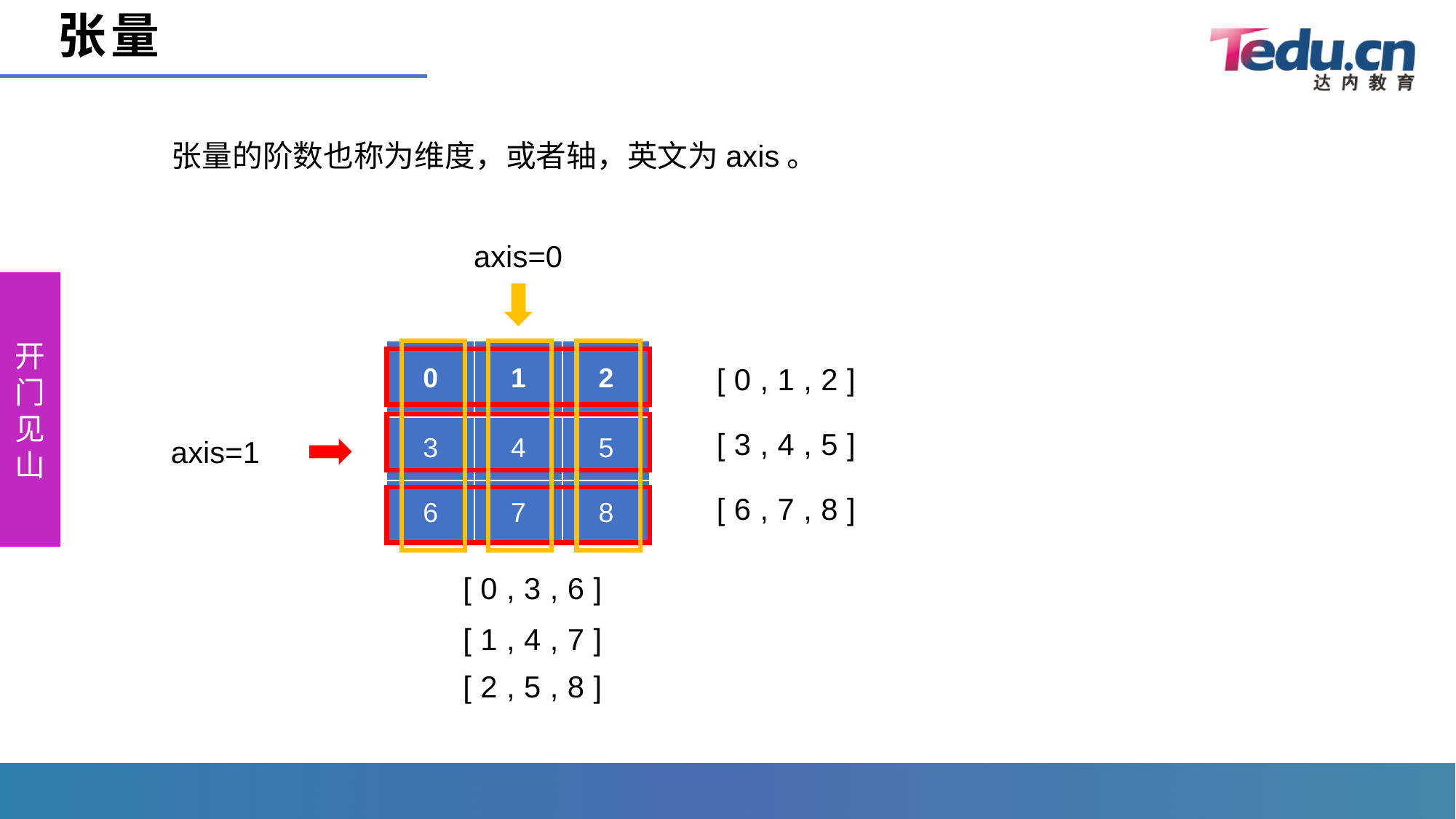

# 张量
张量的阶数也称为维度，或者轴，英文为axis。
axis=0

| 0 | 1 | 2 |
| --- | --- | --- |
| 3 | 4 | 5 |
| 6 | 7 | 8 |

[0,1,2]
[3,4,5]
axis=1

[6,7,8]
[0,3,6]
[1,4,7]
[2,5,8]